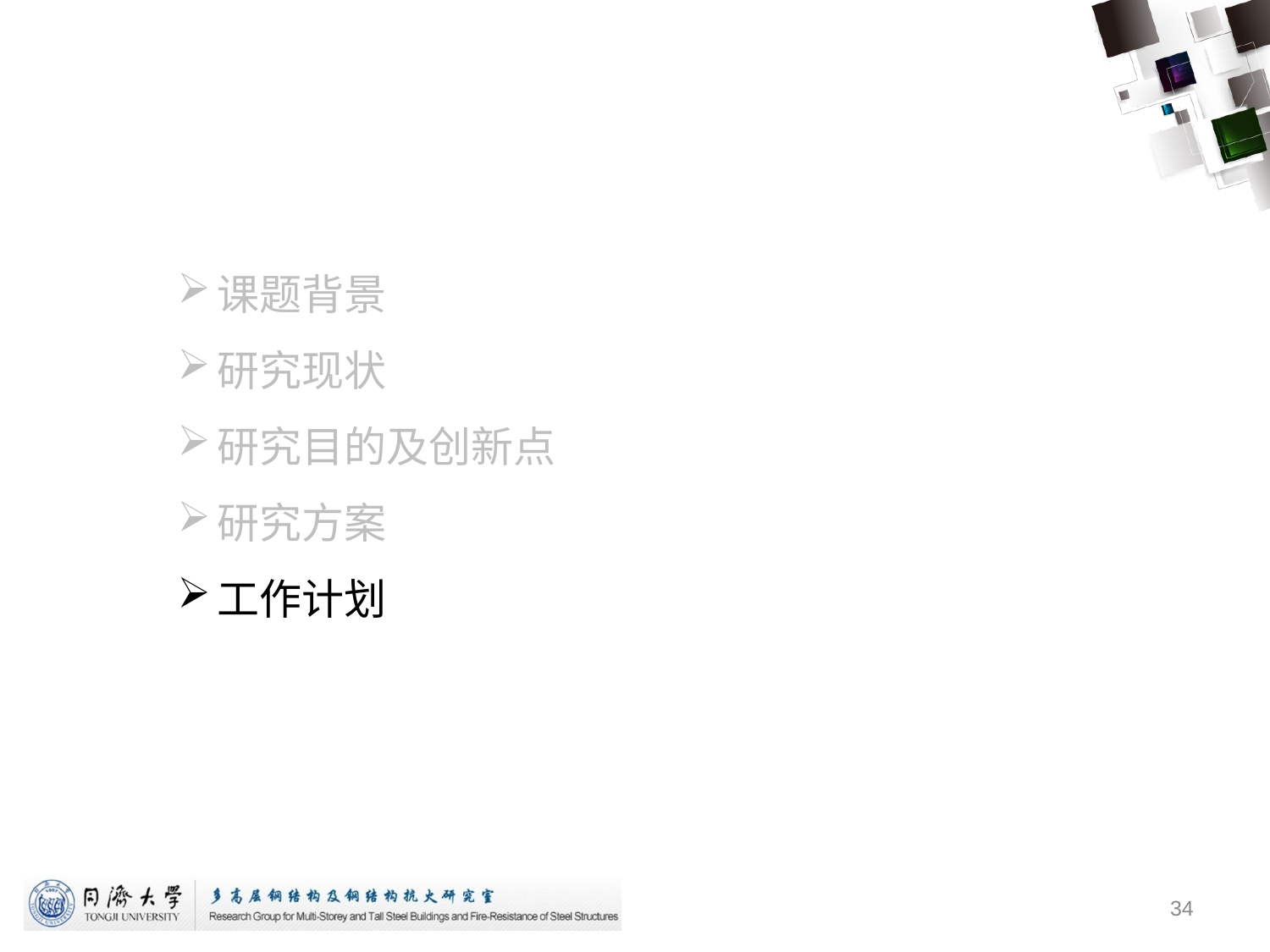

#
课题背景
研究现状
研究目的及创新点
研究方案
工作计划
34